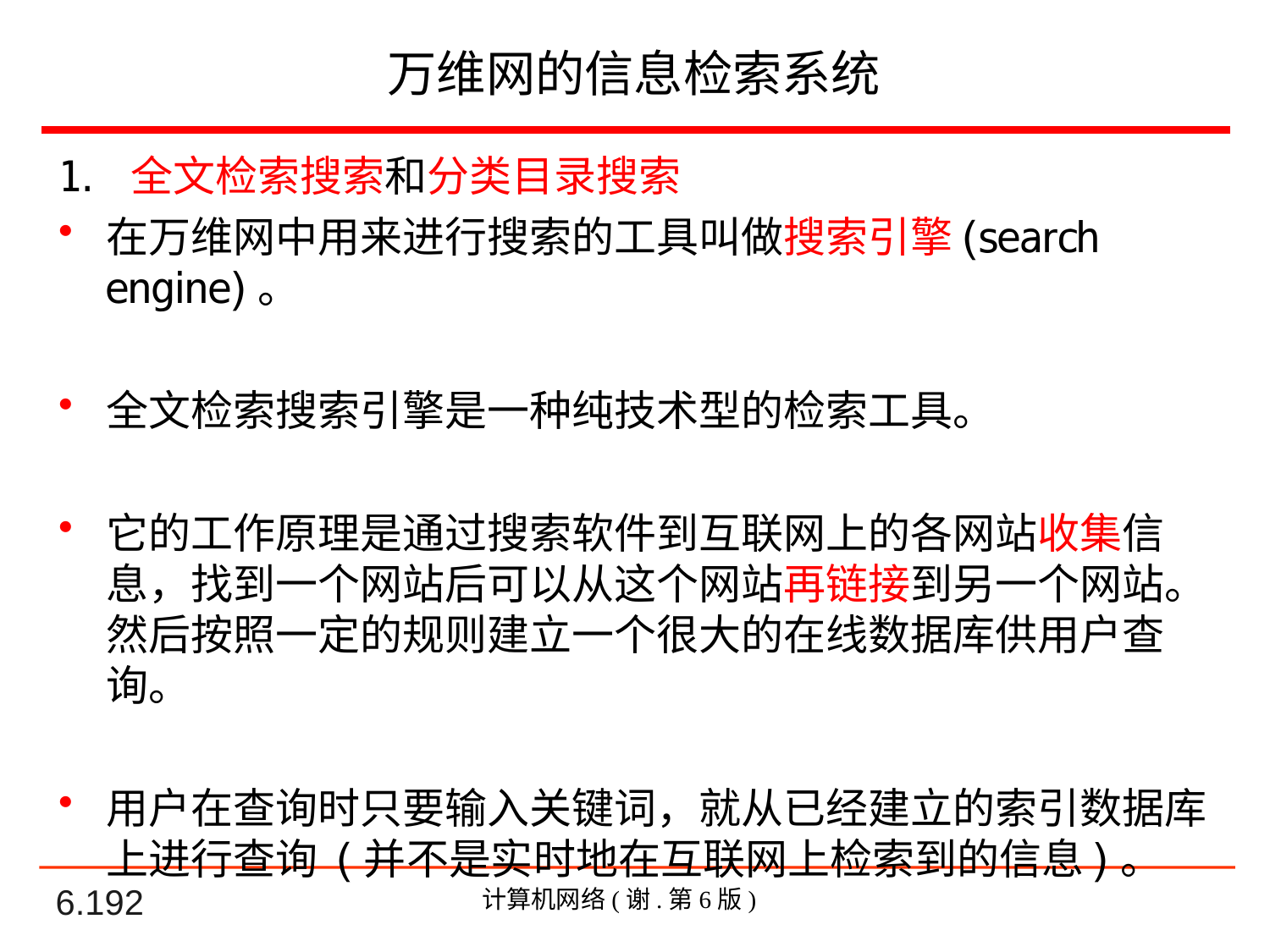

# 万维网的信息检索系统
1.  全文检索搜索和分类目录搜索
在万维网中用来进行搜索的工具叫做搜索引擎(search engine)。

全文检索搜索引擎是一种纯技术型的检索工具。

它的工作原理是通过搜索软件到互联网上的各网站收集信息，找到一个网站后可以从这个网站再链接到另一个网站。然后按照一定的规则建立一个很大的在线数据库供用户查询。

用户在查询时只要输入关键词，就从已经建立的索引数据库上进行查询 (并不是实时地在互联网上检索到的信息)。